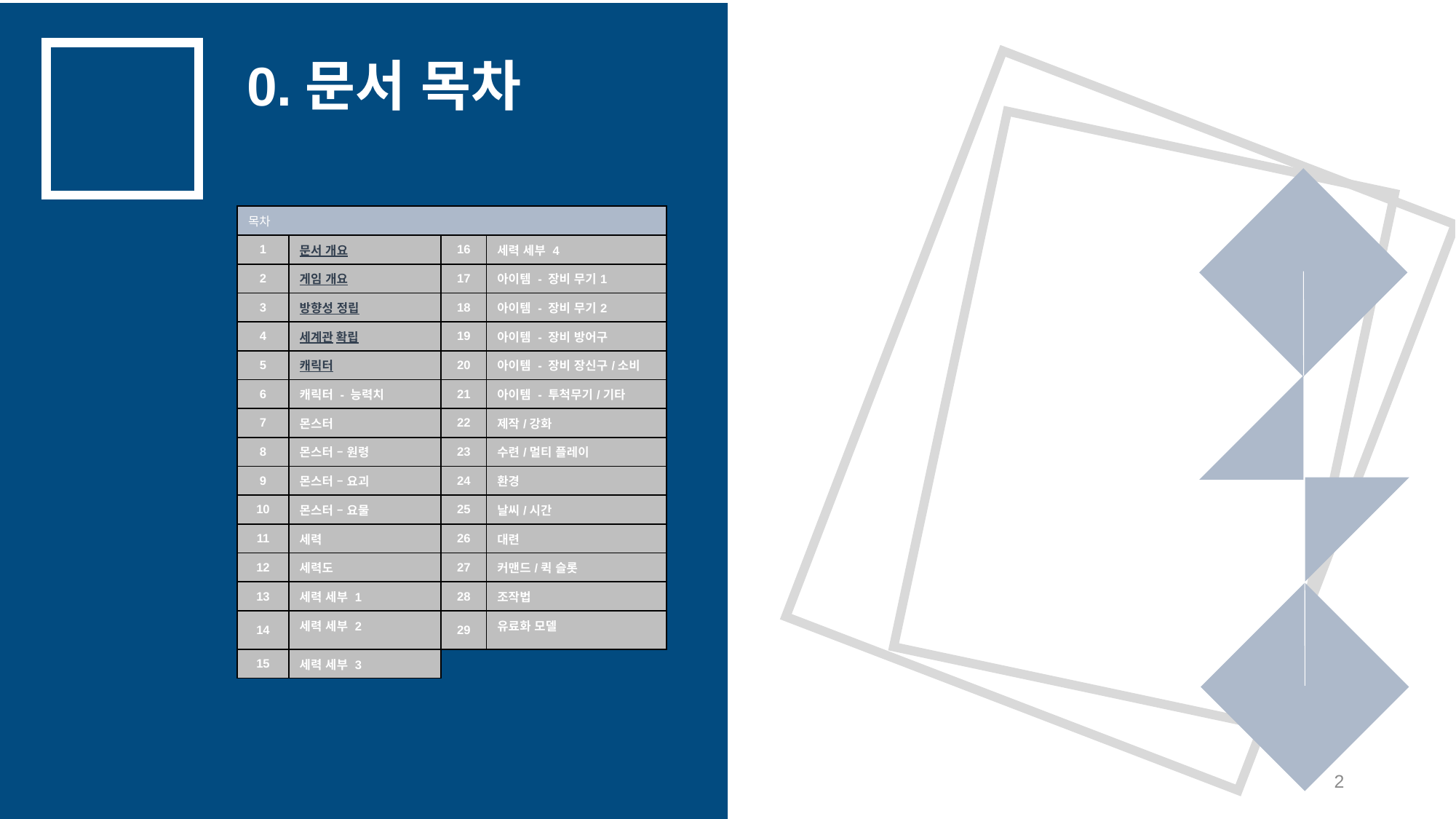

0.문서 목차

| 목차 | 이름 |  |  |
| --- | --- | --- | --- |
| 1 | 문서 개요 | 16 | 세력 세부 4 |
| 2 | 게임 개요 | 17 | 아이템 - 장비 무기1 |
| 3 | 방향성 정립 | 18 | 아이템 - 장비 무기2 |
| 4 | 세계관 확립 | 19 | 아이템 - 장비 방어구 |
| 5 | 캐릭터 | 20 | 아이템 - 장비 장신구/소비 |
| 6 | 캐릭터 - 능력치 | 21 | 아이템 - 투척무기/기타 |
| 7 | 몬스터 | 22 | 제작/강화 |
| 8 | 몬스터 – 원령 | 23 | 수련/멀티 플레이 |
| 9 | 몬스터 – 요괴 | 24 | 환경 |
| 10 | 몬스터 – 요물 | 25 | 날씨/시간 |
| 11 | 세력 | 26 | 대련 |
| 12 | 세력도 | 27 | 커맨드/퀵 슬롯 |
| 13 | 세력 세부 1 | 28 | 조작법 |
| 14 | 세력 세부 2 | 29 | 유료화 모델 |
| 15 | 세력 세부 3 |  |  |
2